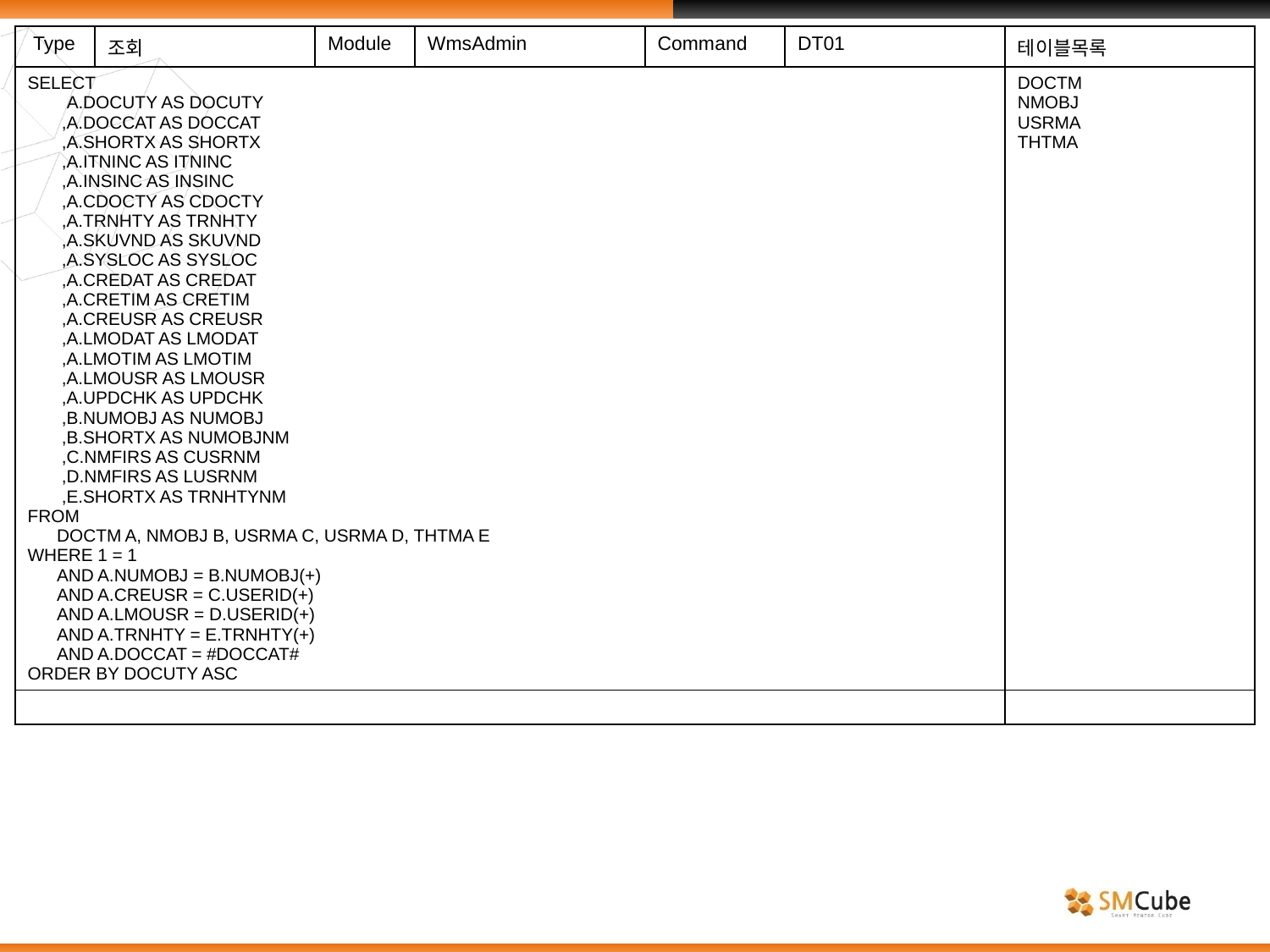

| Type | 조회 | Module | WmsAdmin | Command | DT01 | 테이블목록 |
| --- | --- | --- | --- | --- | --- | --- |
| SELECT A.DOCUTY AS DOCUTY ,A.DOCCAT AS DOCCAT ,A.SHORTX AS SHORTX ,A.ITNINC AS ITNINC ,A.INSINC AS INSINC ,A.CDOCTY AS CDOCTY ,A.TRNHTY AS TRNHTY ,A.SKUVND AS SKUVND ,A.SYSLOC AS SYSLOC ,A.CREDAT AS CREDAT ,A.CRETIM AS CRETIM ,A.CREUSR AS CREUSR ,A.LMODAT AS LMODAT ,A.LMOTIM AS LMOTIM ,A.LMOUSR AS LMOUSR ,A.UPDCHK AS UPDCHK ,B.NUMOBJ AS NUMOBJ ,B.SHORTX AS NUMOBJNM ,C.NMFIRS AS CUSRNM ,D.NMFIRS AS LUSRNM ,E.SHORTX AS TRNHTYNM FROM DOCTM A, NMOBJ B, USRMA C, USRMA D, THTMA E WHERE 1 = 1 AND A.NUMOBJ = B.NUMOBJ(+) AND A.CREUSR = C.USERID(+) AND A.LMOUSR = D.USERID(+) AND A.TRNHTY = E.TRNHTY(+) AND A.DOCCAT = #DOCCAT# ORDER BY DOCUTY ASC |  |  |  |  |  | DOCTM NMOBJ USRMA THTMA |
|  |  |  |  |  |  |  |